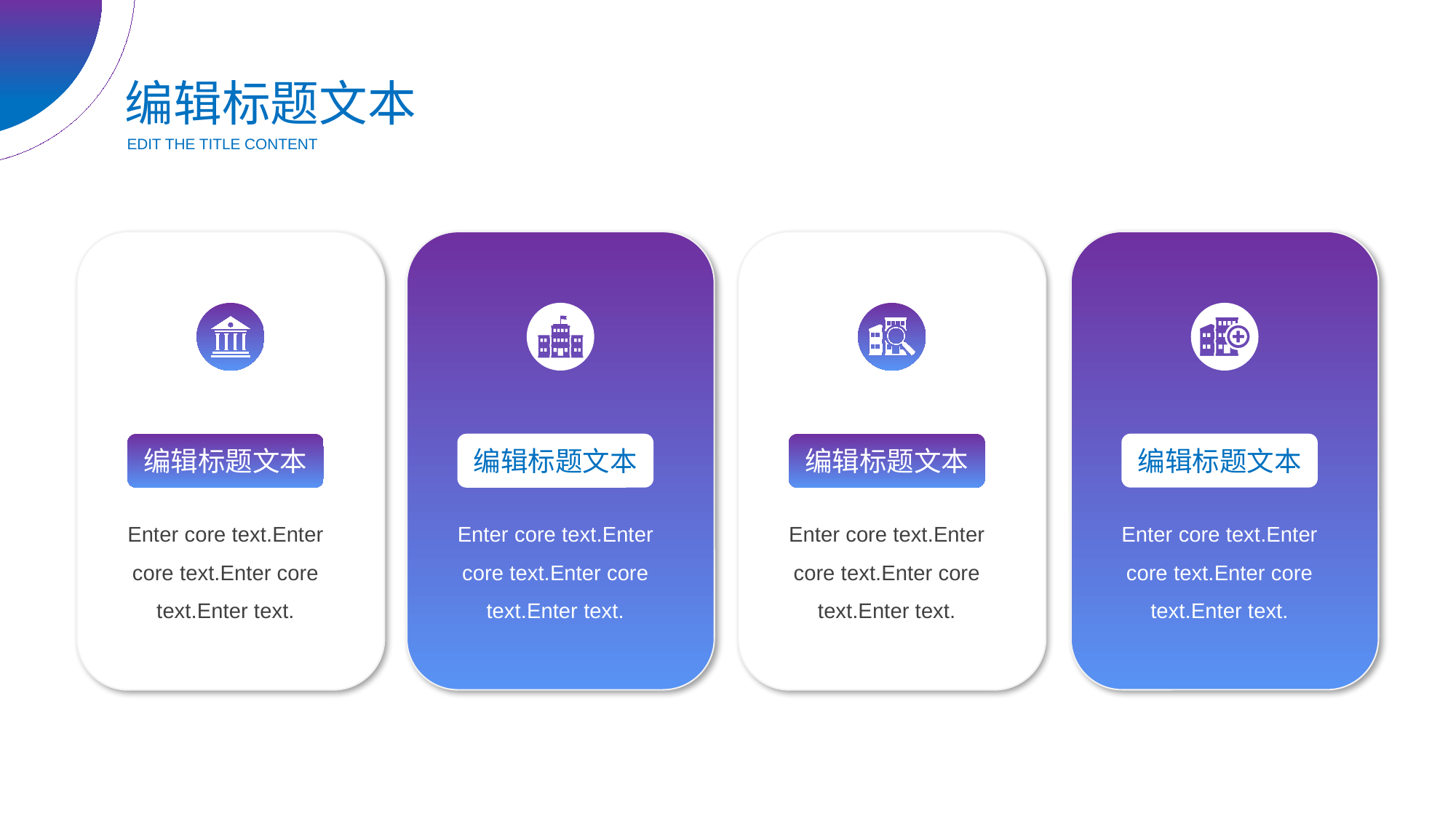

编辑标题文本
EDIT THE TITLE CONTENT

编辑标题文本
Enter core text.Enter core text.Enter core text.Enter text.

编辑标题文本
Enter core text.Enter core text.Enter core text.Enter text.

编辑标题文本
Enter core text.Enter core text.Enter core text.Enter text.

编辑标题文本
Enter core text.Enter core text.Enter core text.Enter text.